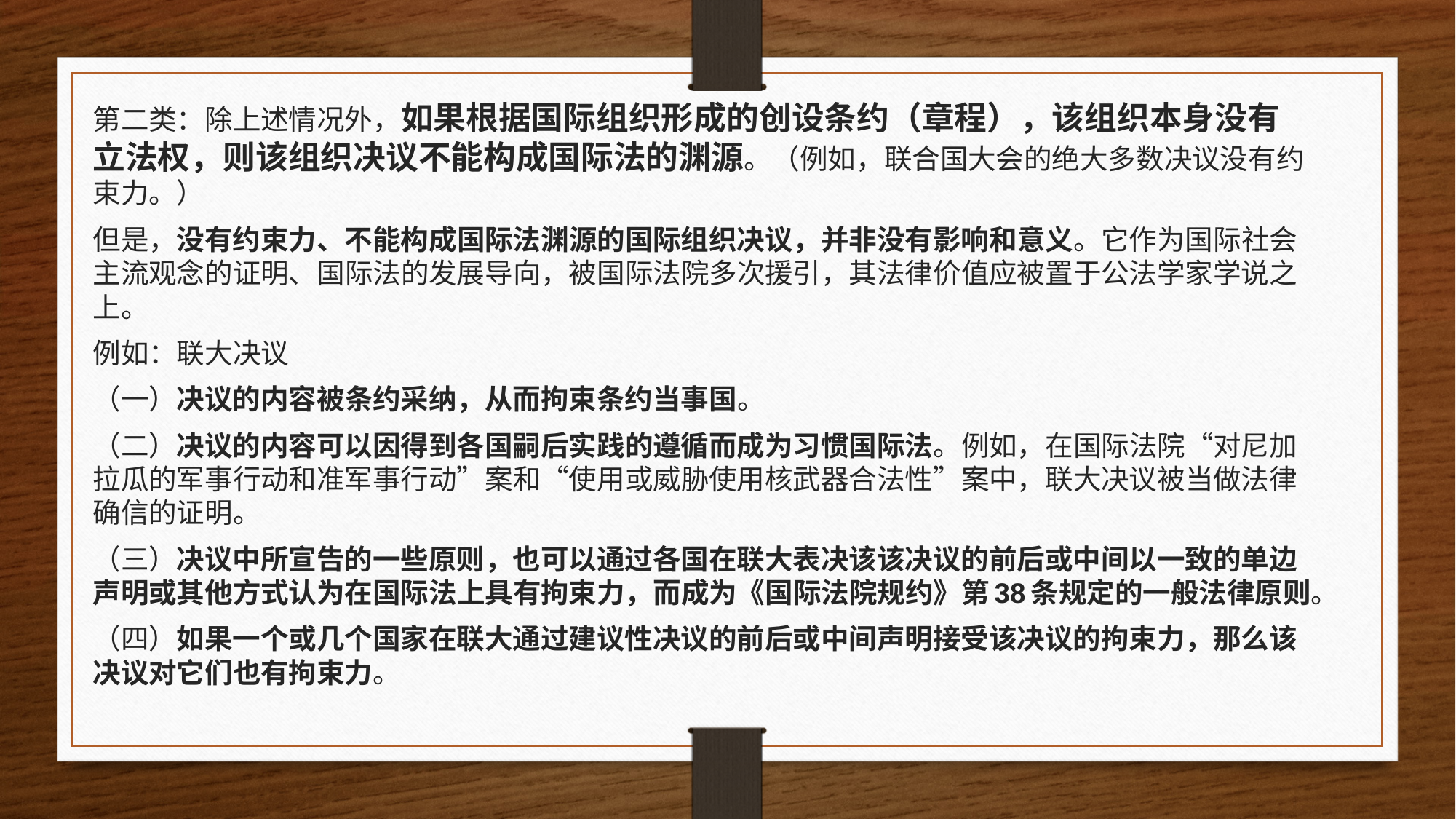

第二类：除上述情况外，如果根据国际组织形成的创设条约（章程），该组织本身没有立法权，则该组织决议不能构成国际法的渊源。（例如，联合国大会的绝大多数决议没有约束力。）
但是，没有约束力、不能构成国际法渊源的国际组织决议，并非没有影响和意义。它作为国际社会主流观念的证明、国际法的发展导向，被国际法院多次援引，其法律价值应被置于公法学家学说之上。
例如：联大决议
（一）决议的内容被条约采纳，从而拘束条约当事国。
（二）决议的内容可以因得到各国嗣后实践的遵循而成为习惯国际法。例如，在国际法院“对尼加拉瓜的军事行动和准军事行动”案和“使用或威胁使用核武器合法性”案中，联大决议被当做法律确信的证明。
（三）决议中所宣告的一些原则，也可以通过各国在联大表决该该决议的前后或中间以一致的单边声明或其他方式认为在国际法上具有拘束力，而成为《国际法院规约》第38条规定的一般法律原则。
（四）如果一个或几个国家在联大通过建议性决议的前后或中间声明接受该决议的拘束力，那么该决议对它们也有拘束力。